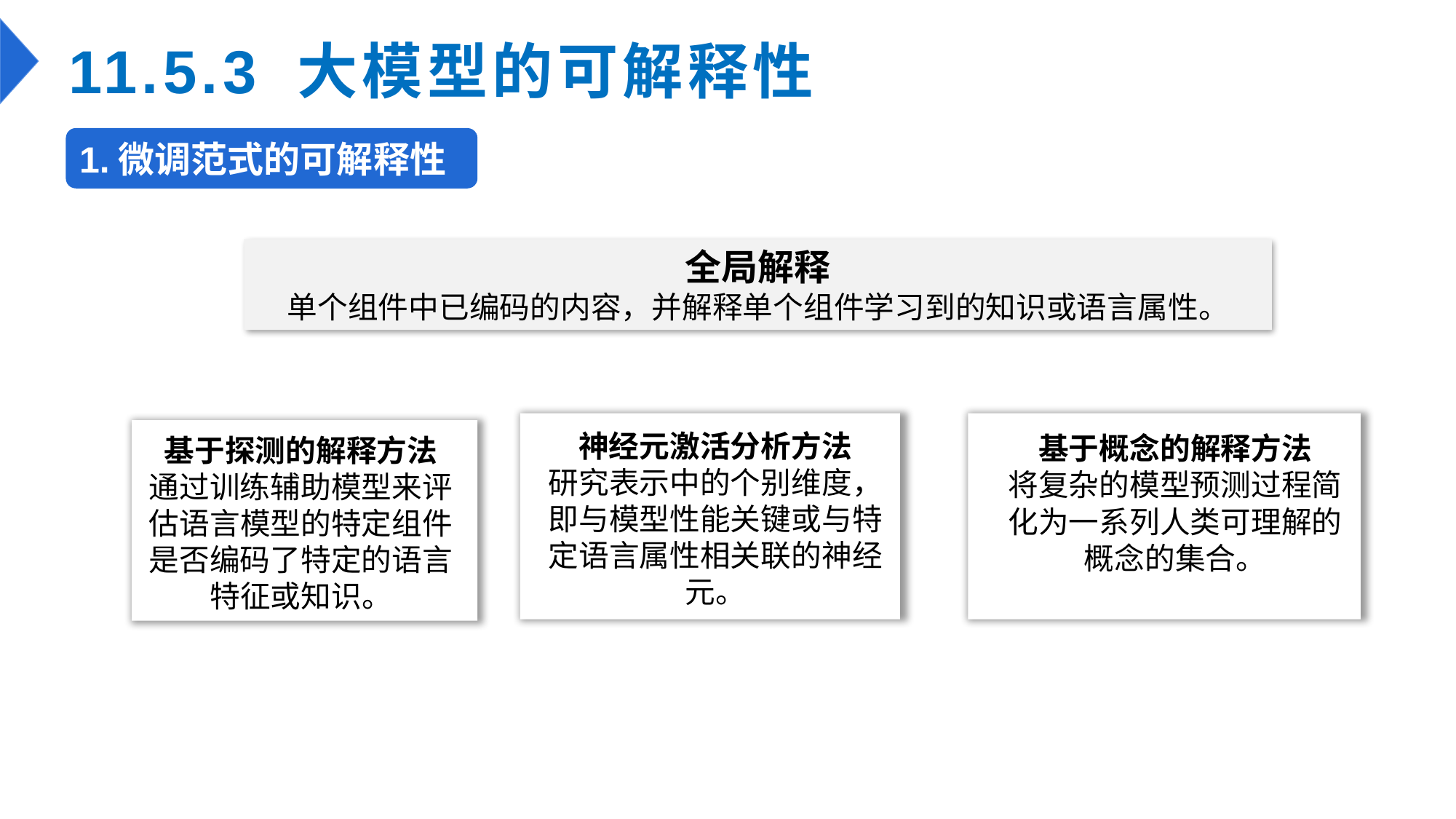

# 11.5.3 大模型的可解释性
1.微调范式的可解释性
全局解释
单个组件中已编码的内容，并解释单个组件学习到的知识或语言属性。

神经元激活分析方法
研究表示中的个别维度，即与模型性能关键或与特定语言属性相关联的神经元。

基于概念的解释方法
将复杂的模型预测过程简化为一系列人类可理解的概念的集合。

基于探测的解释方法
通过训练辅助模型来评估语言模型的特定组件是否编码了特定的语言特征或知识。